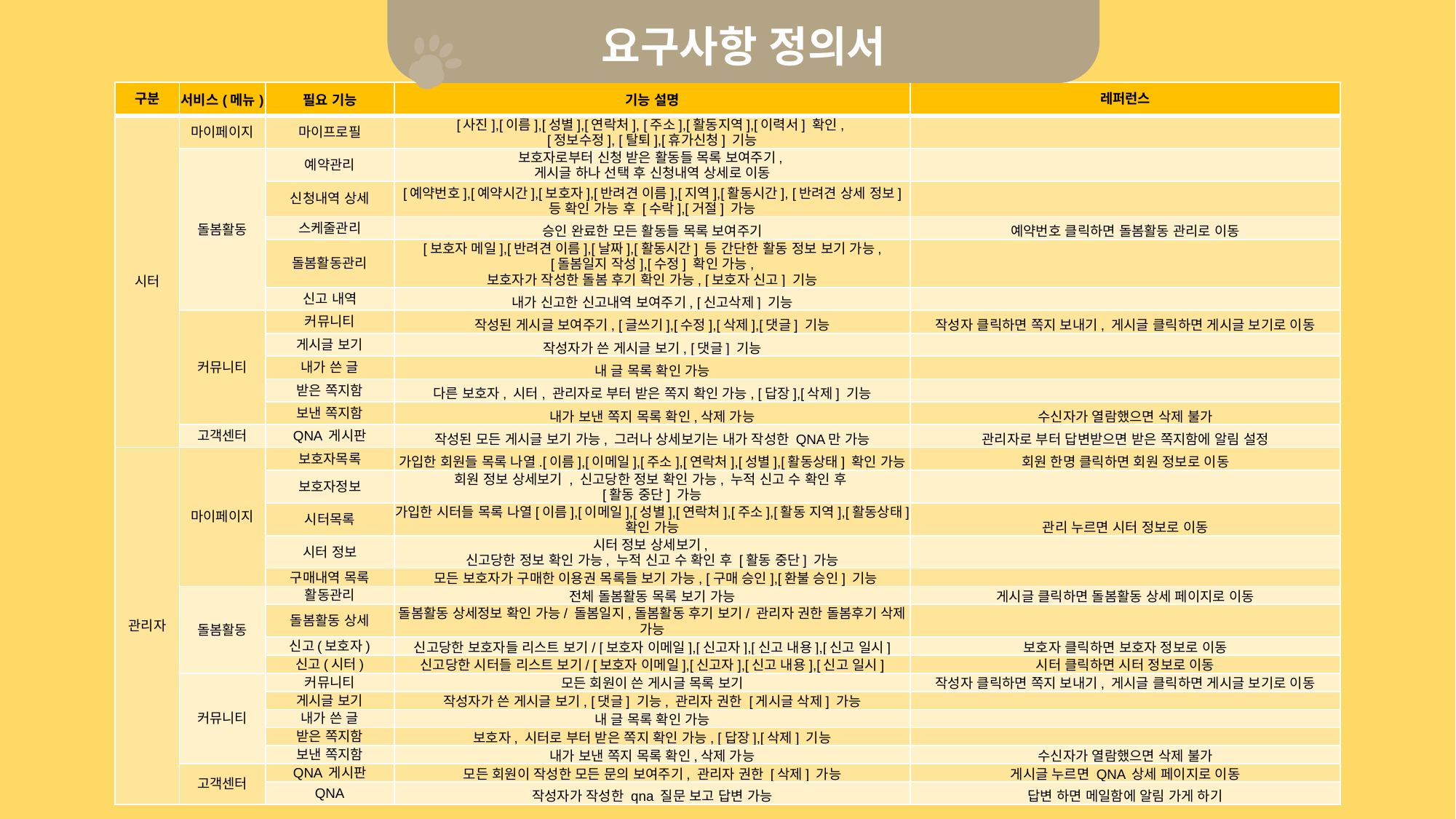

요구사항 정의서

| 구분 | 서비스(메뉴) | 필요 기능 | 기능 설명 | 레퍼런스 |
| --- | --- | --- | --- | --- |
| 시터 | 마이페이지 | 마이프로필 | [사진],[이름],[성별],[연락처], [주소],[활동지역],[이력서] 확인, [정보수정], [탈퇴],[휴가신청] 기능 |  |
|  | 돌봄활동 | 예약관리 | 보호자로부터 신청 받은 활동들 목록 보여주기, 게시글 하나 선택 후 신청내역 상세로 이동 |  |
|  |  | 신청내역 상세 | [예약번호],[예약시간],[보호자],[반려견 이름],[지역],[활동시간], [반려견 상세 정보] 등 확인 가능 후 [수락],[거절] 가능 |  |
|  |  | 스케줄관리 | 승인 완료한 모든 활동들 목록 보여주기 | 예약번호 클릭하면 돌봄활동 관리로 이동 |
|  |  | 돌봄활동관리 | [보호자 메일],[반려견 이름],[날짜],[활동시간] 등 간단한 활동 정보 보기 가능, [돌봄일지 작성],[수정] 확인 가능, 보호자가 작성한 돌봄 후기 확인 가능, [보호자 신고] 기능 |  |
|  |  | 신고 내역 | 내가 신고한 신고내역 보여주기, [신고삭제] 기능 |  |
|  | 커뮤니티 | 커뮤니티 | 작성된 게시글 보여주기, [글쓰기],[수정],[삭제],[댓글] 기능 | 작성자 클릭하면 쪽지 보내기, 게시글 클릭하면 게시글 보기로 이동 |
|  |  | 게시글 보기 | 작성자가 쓴 게시글 보기, [댓글] 기능 |  |
|  |  | 내가 쓴 글 | 내 글 목록 확인 가능 |  |
|  |  | 받은 쪽지함 | 다른 보호자, 시터, 관리자로 부터 받은 쪽지 확인 가능, [답장],[삭제] 기능 |  |
|  |  | 보낸 쪽지함 | 내가 보낸 쪽지 목록 확인,삭제 가능 | 수신자가 열람했으면 삭제 불가 |
|  | 고객센터 | QNA 게시판 | 작성된 모든 게시글 보기 가능, 그러나 상세보기는 내가 작성한 QNA만 가능 | 관리자로 부터 답변받으면 받은 쪽지함에 알림 설정 |
| 관리자 | 마이페이지 | 보호자목록 | 가입한 회원들 목록 나열.[이름],[이메일],[주소],[연락처],[성별],[활동상태] 확인 가능 | 회원 한명 클릭하면 회원 정보로 이동 |
|  |  | 보호자정보 | 회원 정보 상세보기 , 신고당한 정보 확인 가능, 누적 신고 수 확인 후 [활동 중단] 가능 |  |
|  |  | 시터목록 | 가입한 시터들 목록 나열[이름],[이메일],[성별],[연락처],[주소],[활동 지역],[활동상태] 확인 가능 | 관리 누르면 시터 정보로 이동 |
|  |  | 시터 정보 | 시터 정보 상세보기, 신고당한 정보 확인 가능, 누적 신고 수 확인 후 [활동 중단] 가능 |  |
|  |  | 구매내역 목록 | 모든 보호자가 구매한 이용권 목록들 보기 가능, [구매 승인],[환불 승인] 기능 |  |
|  | 돌봄활동 | 활동관리 | 전체 돌봄활동 목록 보기 가능 | 게시글 클릭하면 돌봄활동 상세 페이지로 이동 |
|  |  | 돌봄활동 상세 | 돌봄활동 상세정보 확인 가능/ 돌봄일지,돌봄활동 후기 보기/ 관리자 권한 돌봄후기 삭제 가능 |  |
|  |  | 신고(보호자) | 신고당한 보호자들 리스트 보기/ [보호자 이메일],[신고자],[신고 내용],[신고 일시] | 보호자 클릭하면 보호자 정보로 이동 |
|  |  | 신고(시터) | 신고당한 시터들 리스트 보기/ [보호자 이메일],[신고자],[신고 내용],[신고 일시] | 시터 클릭하면 시터 정보로 이동 |
|  | 커뮤니티 | 커뮤니티 | 모든 회원이 쓴 게시글 목록 보기 | 작성자 클릭하면 쪽지 보내기, 게시글 클릭하면 게시글 보기로 이동 |
|  |  | 게시글 보기 | 작성자가 쓴 게시글 보기, [댓글] 기능, 관리자 권한 [게시글 삭제] 가능 |  |
|  |  | 내가 쓴 글 | 내 글 목록 확인 가능 |  |
|  |  | 받은 쪽지함 | 보호자, 시터로 부터 받은 쪽지 확인 가능, [답장],[삭제] 기능 |  |
|  |  | 보낸 쪽지함 | 내가 보낸 쪽지 목록 확인,삭제 가능 | 수신자가 열람했으면 삭제 불가 |
|  | 고객센터 | QNA 게시판 | 모든 회원이 작성한 모든 문의 보여주기, 관리자 권한 [삭제] 가능 | 게시글 누르면 QNA 상세 페이지로 이동 |
|  |  | QNA | 작성자가 작성한 qna 질문 보고 답변 가능 | 답변 하면 메일함에 알림 가게 하기 |